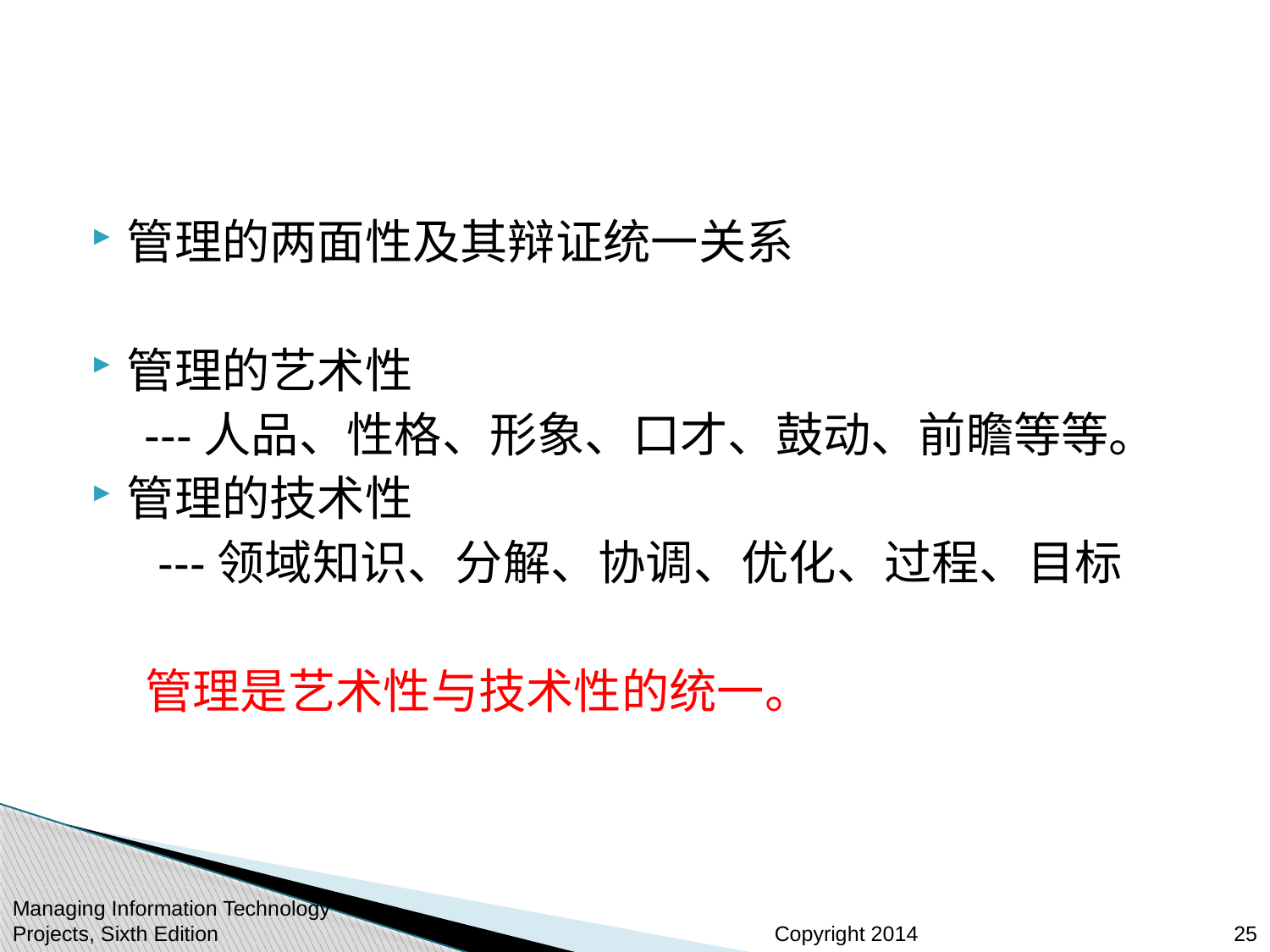

#
管理的两面性及其辩证统一关系

管理的艺术性
    ---人品、性格、形象、口才、鼓动、前瞻等等。
管理的技术性
     ---领域知识、分解、协调、优化、过程、目标

    管理是艺术性与技术性的统一。
Managing Information Technology Projects, Sixth Edition
25